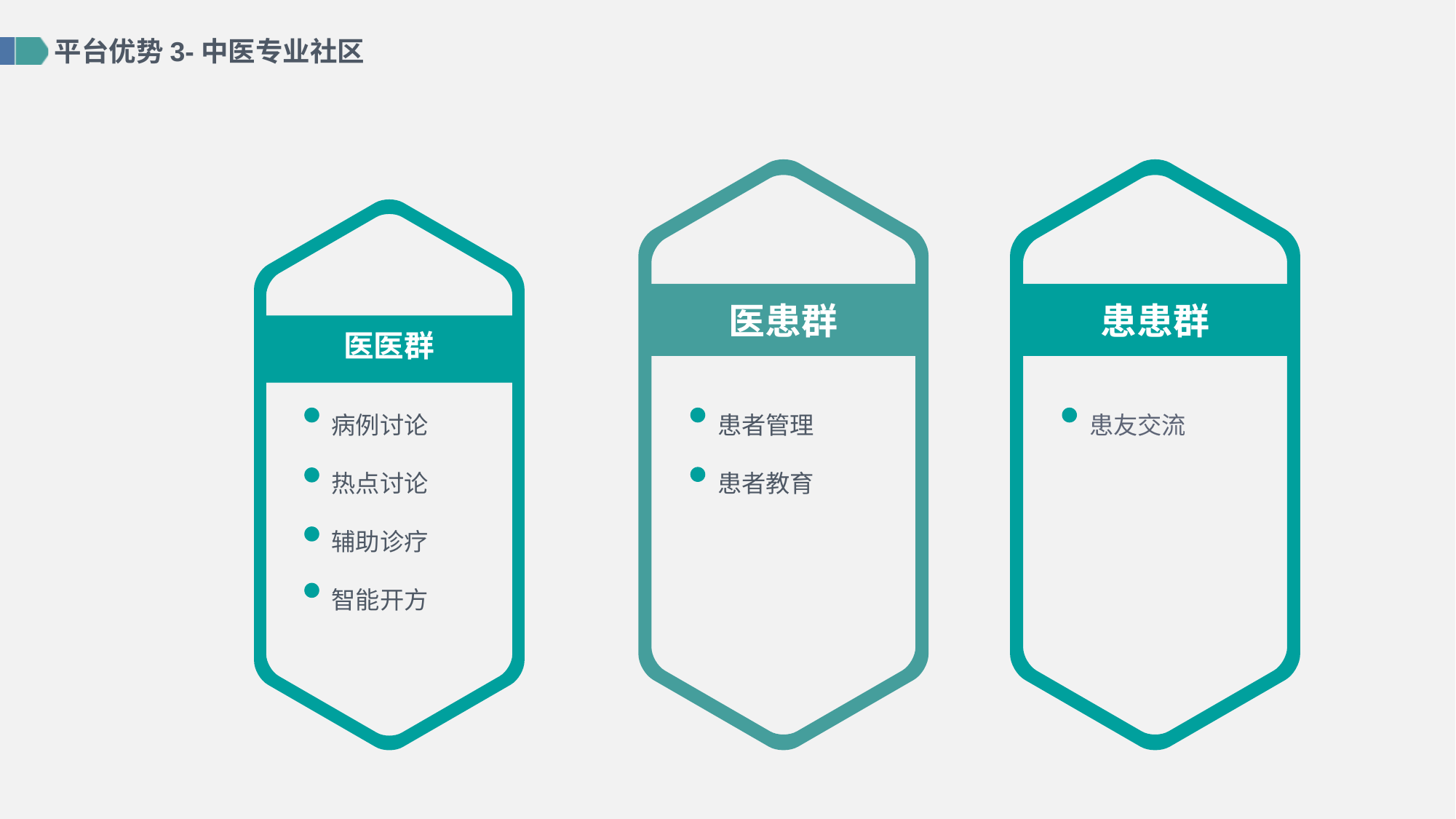

平台优势3-中医专业社区

医患群
患患群
医医群
病例讨论
热点讨论
辅助诊疗
智能开方
患者管理
患者教育
患友交流